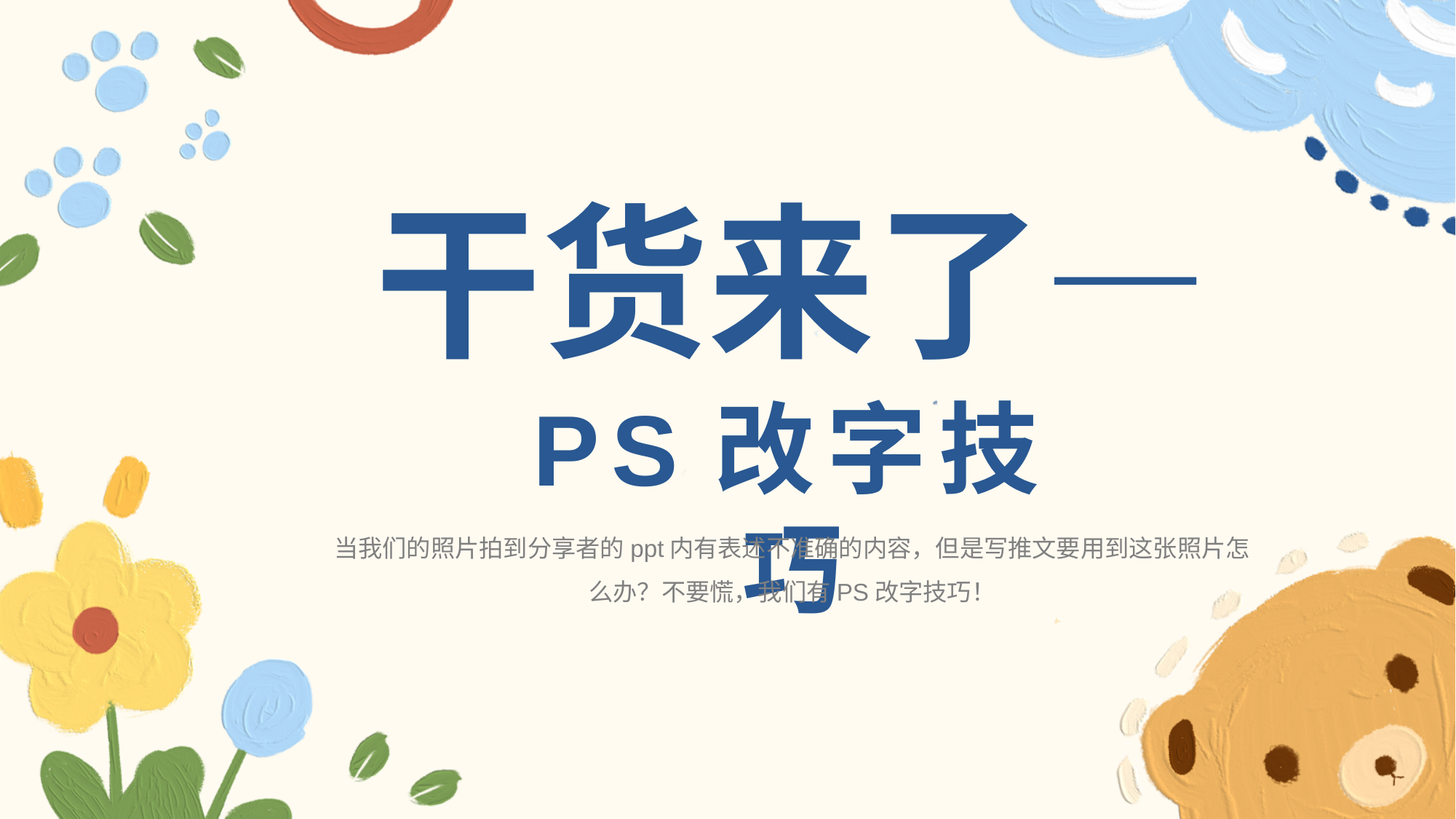

干货来了—
PS改字技巧
当我们的照片拍到分享者的ppt内有表述不准确的内容，但是写推文要用到这张照片怎么办？不要慌，我们有PS改字技巧！